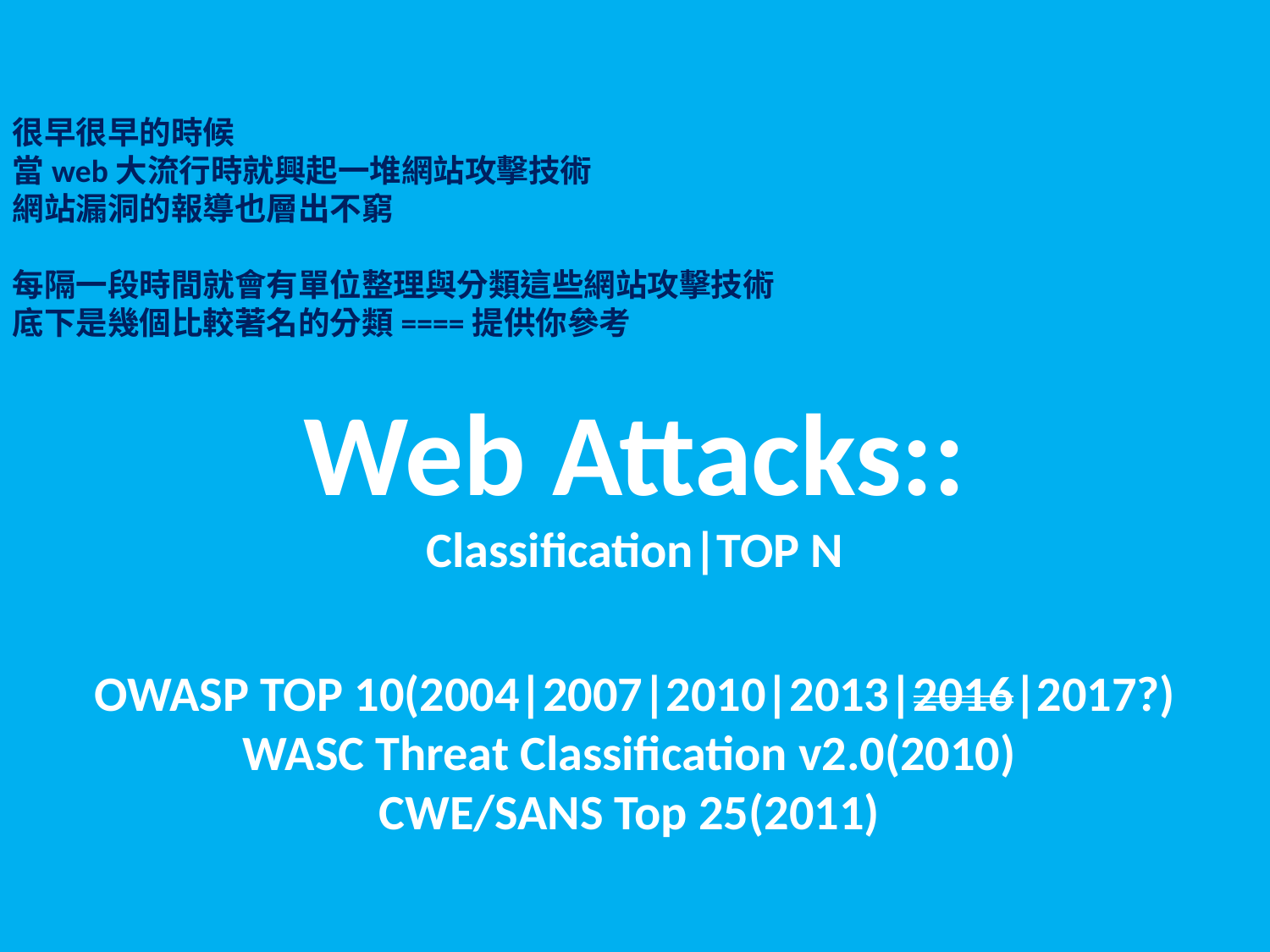

很早很早的時候
當web大流行時就興起一堆網站攻擊技術
網站漏洞的報導也層出不窮

每隔一段時間就會有單位整理與分類這些網站攻擊技術
底下是幾個比較著名的分類====提供你參考

Web Attacks::
Classification|TOP N

OWASP TOP 10(2004|2007|2010|2013|2016|2017?)
WASC Threat Classification v2.0(2010)
CWE/SANS Top 25(2011)
#